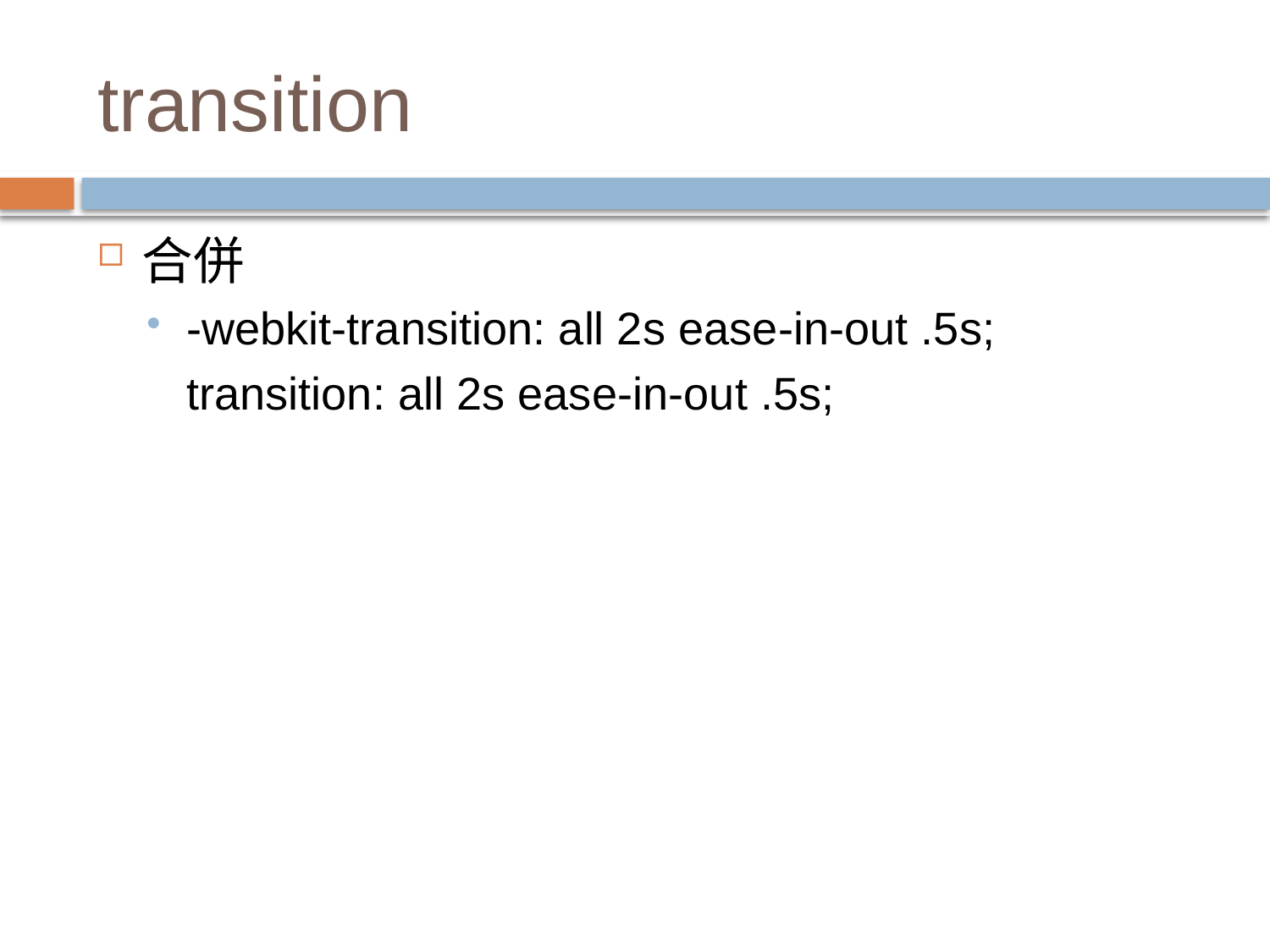

# transition
合併
-webkit-transition: all 2s ease-in-out .5s;
   transition: all 2s ease-in-out .5s;